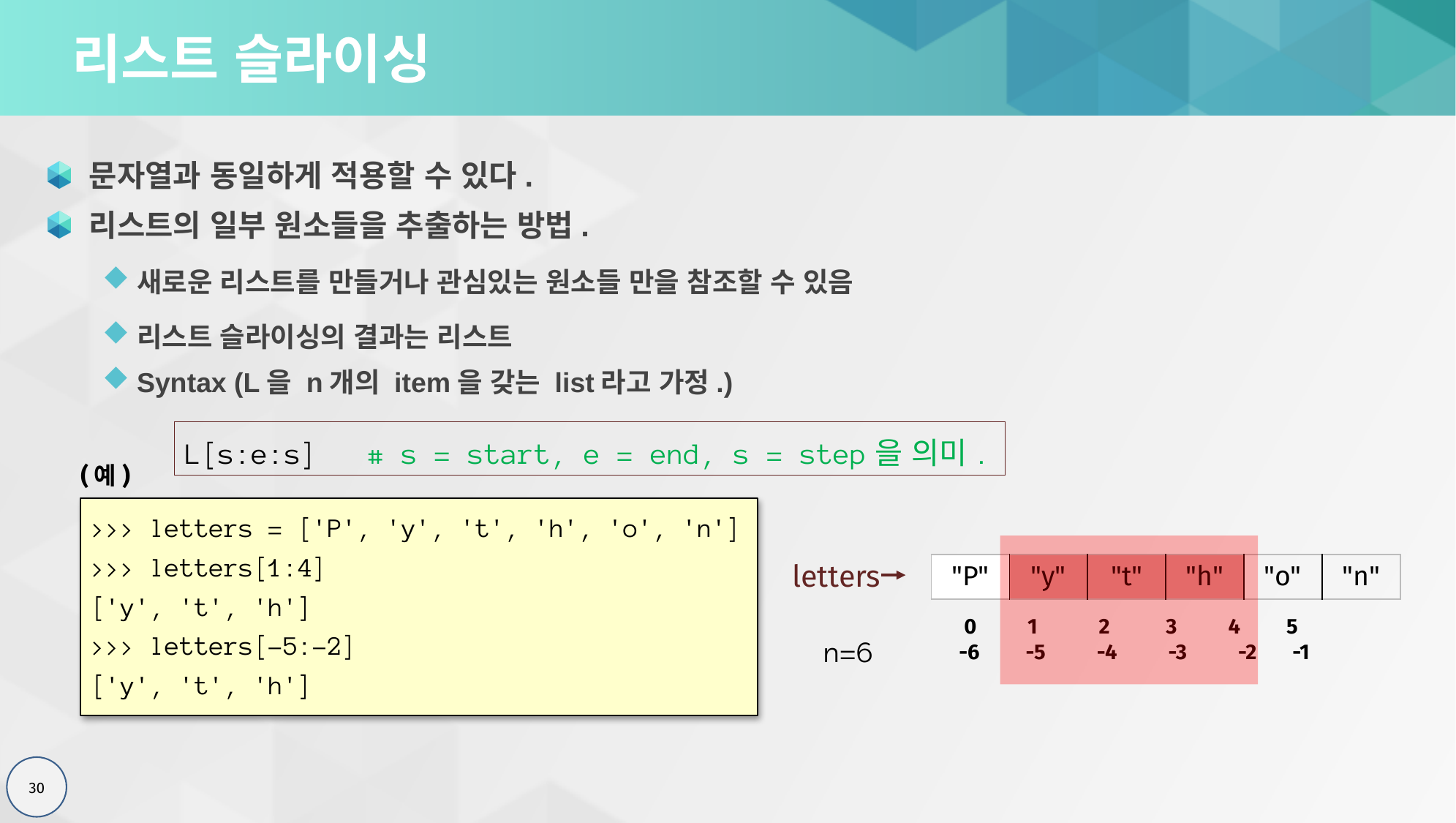

# 리스트 슬라이싱
문자열과 동일하게 적용할 수 있다.
리스트의 일부 원소들을 추출하는 방법.
새로운 리스트를 만들거나 관심있는 원소들 만을 참조할 수 있음
리스트 슬라이싱의 결과는 리스트
Syntax (L을 n개의 item을 갖는 list라고 가정.)
L[s:e:s]   # s = start, e = end, s = step을 의미.
(예)
>>> letters = ['P', 'y', 't', 'h', 'o', 'n']
>>> letters[1:4]
['y', 't', 'h']
>>> letters[-5:-2]
['y', 't', 'h']

letters
n=6
 0          1            2           3          4         5
-6         -5          -4          -3          -2       -1
| "P" | "y" | "t" | "h" | "o" | "n" |
| --- | --- | --- | --- | --- | --- |